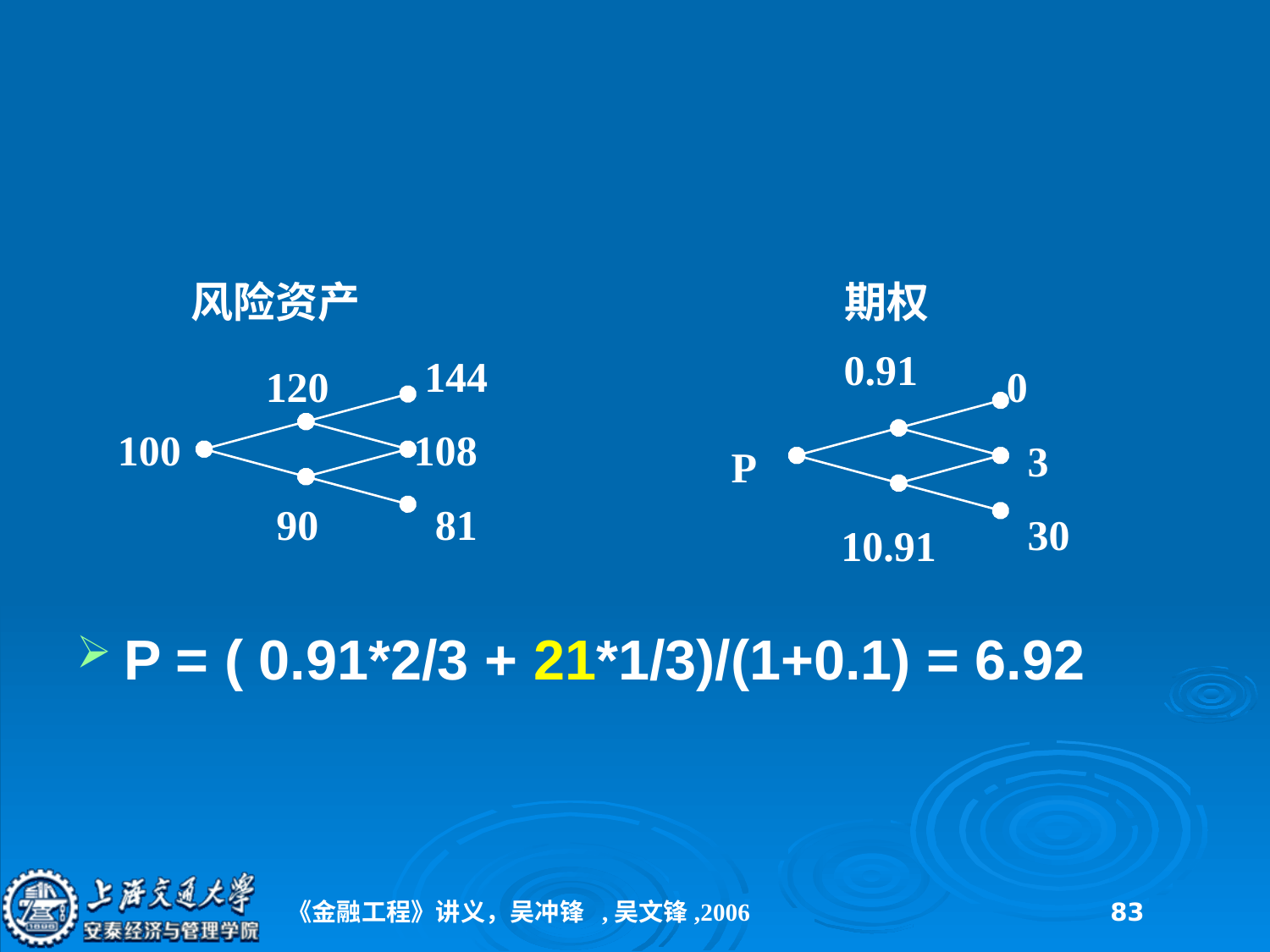

#

P = ( 0.91*2/3 + 21*1/3)/(1+0.1) = 6.92

风险资产
期权
0.91
144
120
0

100
108

3
P

90
81
30
10.91